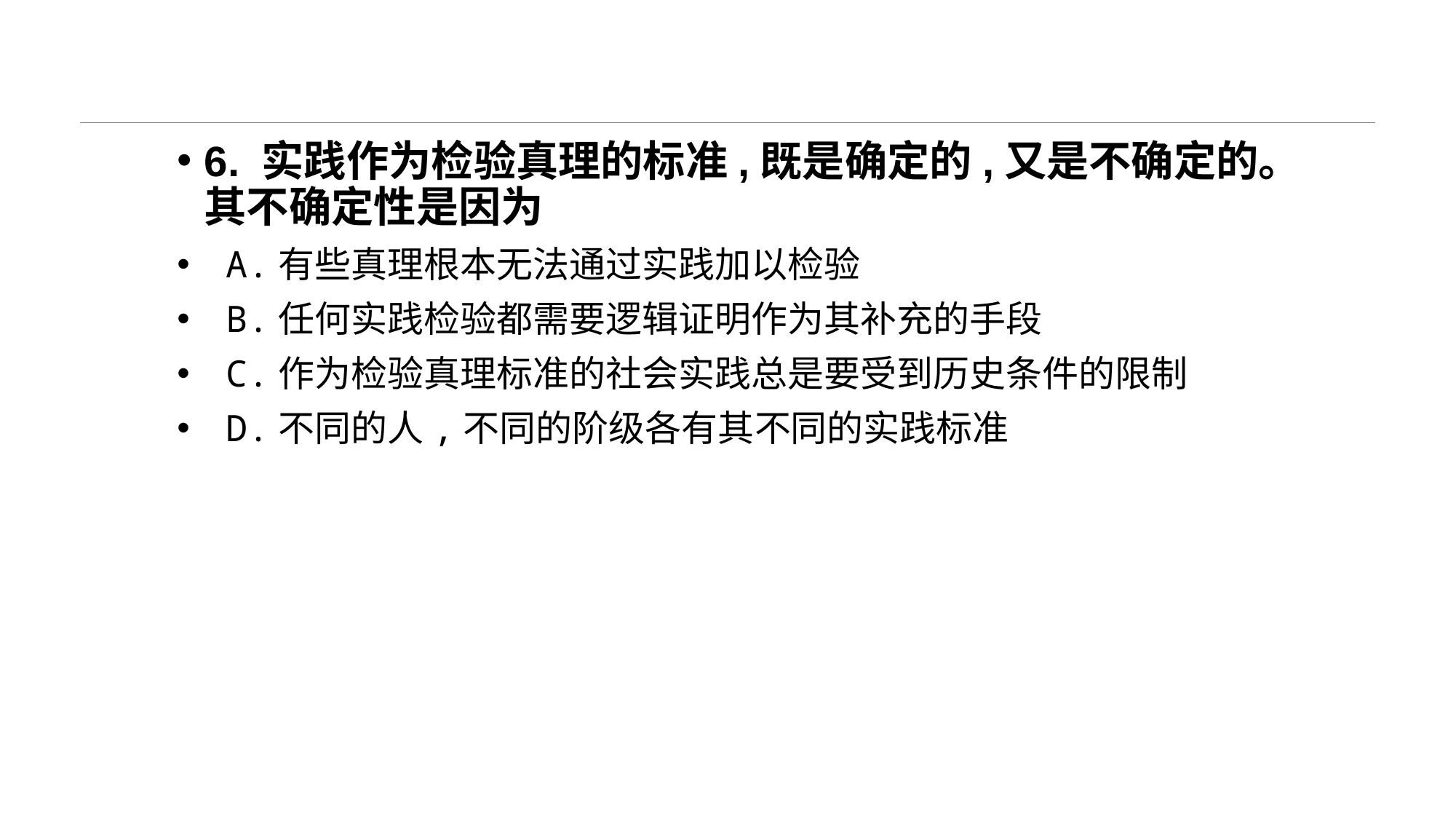

#
6. 实践作为检验真理的标准,既是确定的,又是不确定的。其不确定性是因为
 A.有些真理根本无法通过实践加以检验
 B.任何实践检验都需要逻辑证明作为其补充的手段
 C.作为检验真理标准的社会实践总是要受到历史条件的限制
 D.不同的人,不同的阶级各有其不同的实践标准